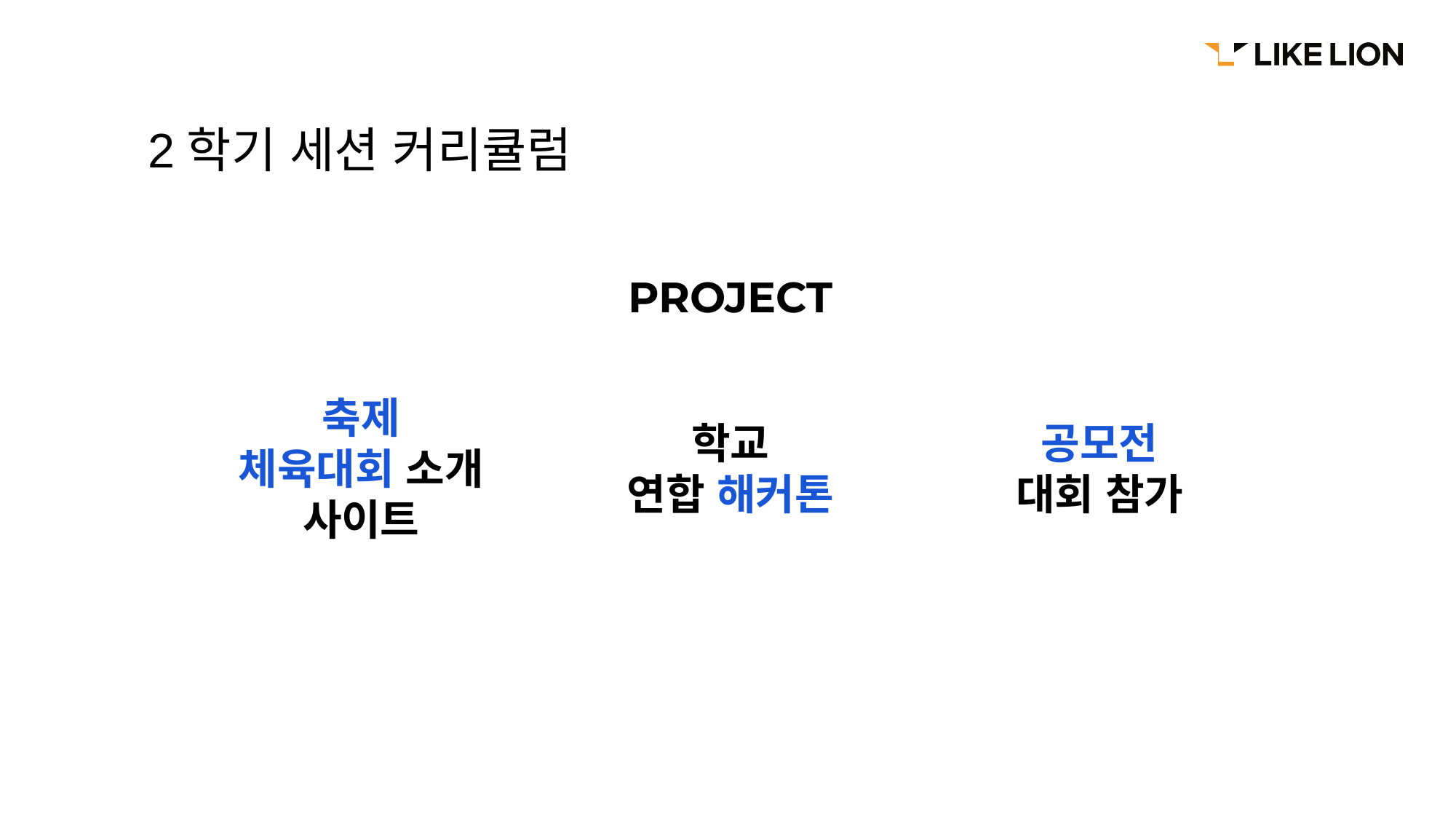

2학기 세션 커리큘럼

PROJECT
축제
체육대회 소개 사이트
학교
연합 해커톤
공모전
대회 참가